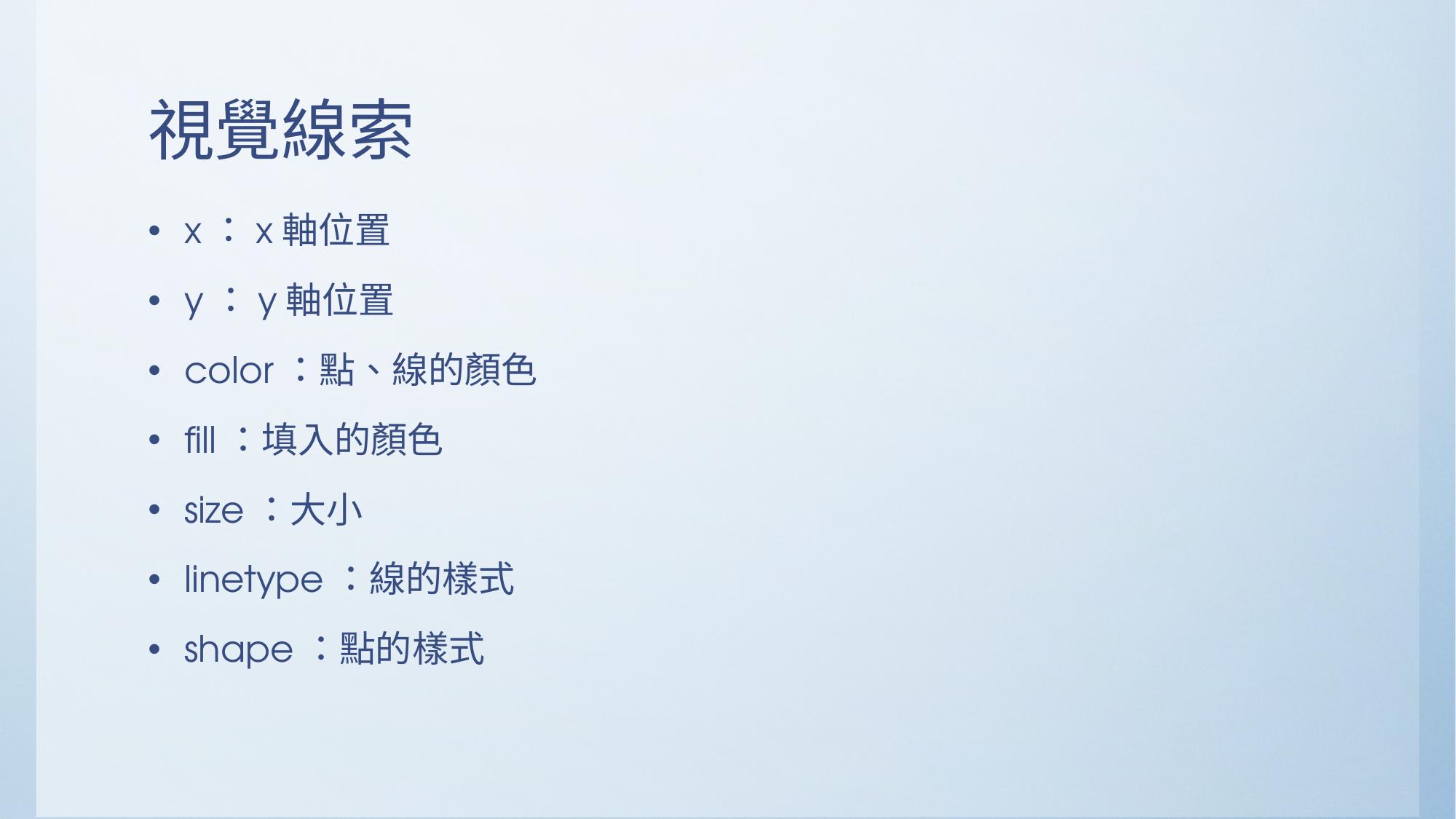

# 視覺線索
x：x軸位置
y：y軸位置
color：點、線的顏色
fill：填入的顏色
size：大小
linetype：線的樣式
shape：點的樣式